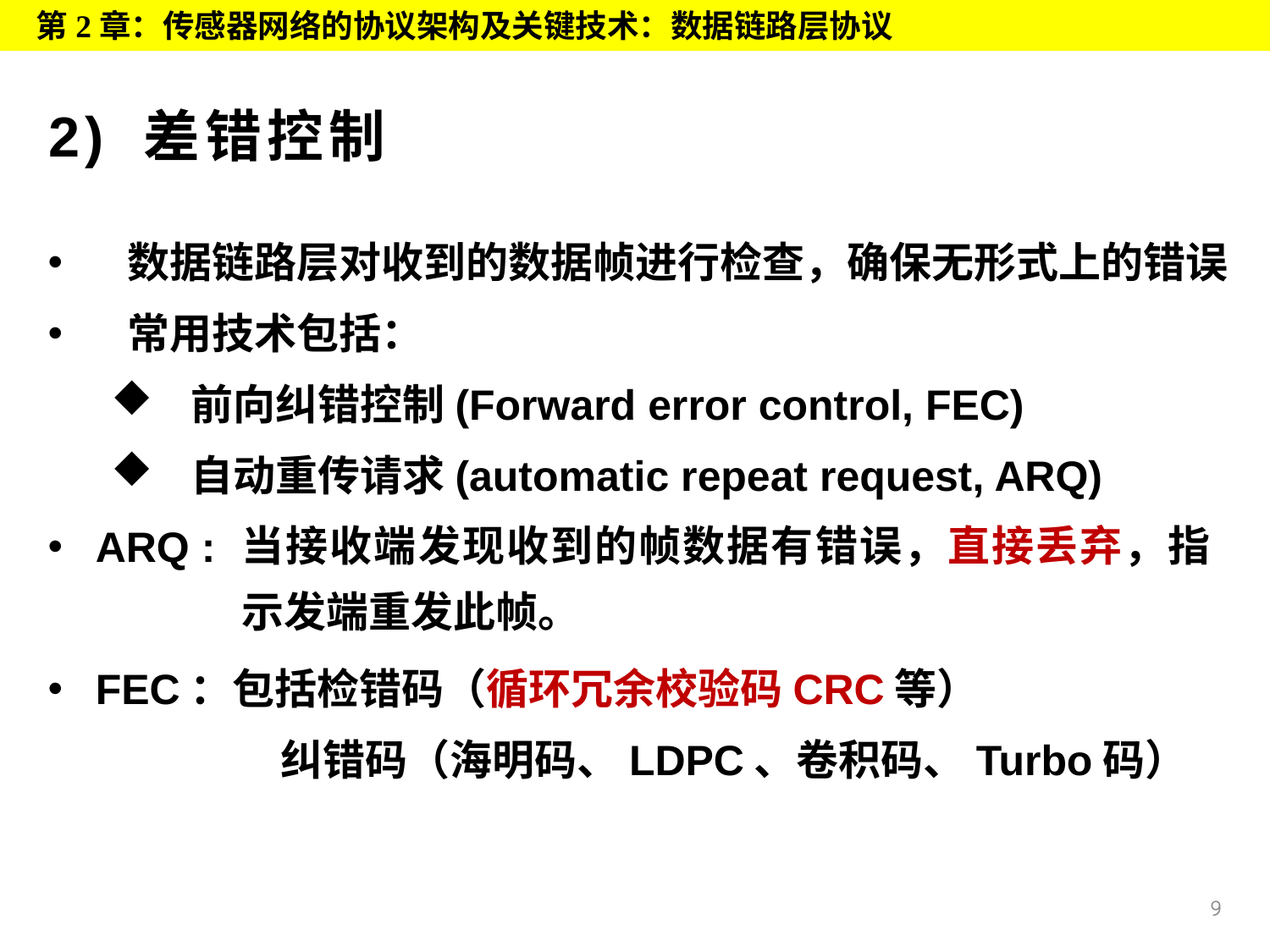

第2章：传感器网络的协议架构及关键技术：数据链路层协议
# 2) 差错控制
数据链路层对收到的数据帧进行检查，确保无形式上的错误
常用技术包括：
前向纠错控制(Forward error control, FEC)
自动重传请求(automatic repeat request, ARQ)
ARQ :

FEC：包括检错码（循环冗余校验码CRC等）
          纠错码（海明码、LDPC、卷积码、Turbo码）
当接收端发现收到的帧数据有错误，直接丢弃，指示发端重发此帧。
9